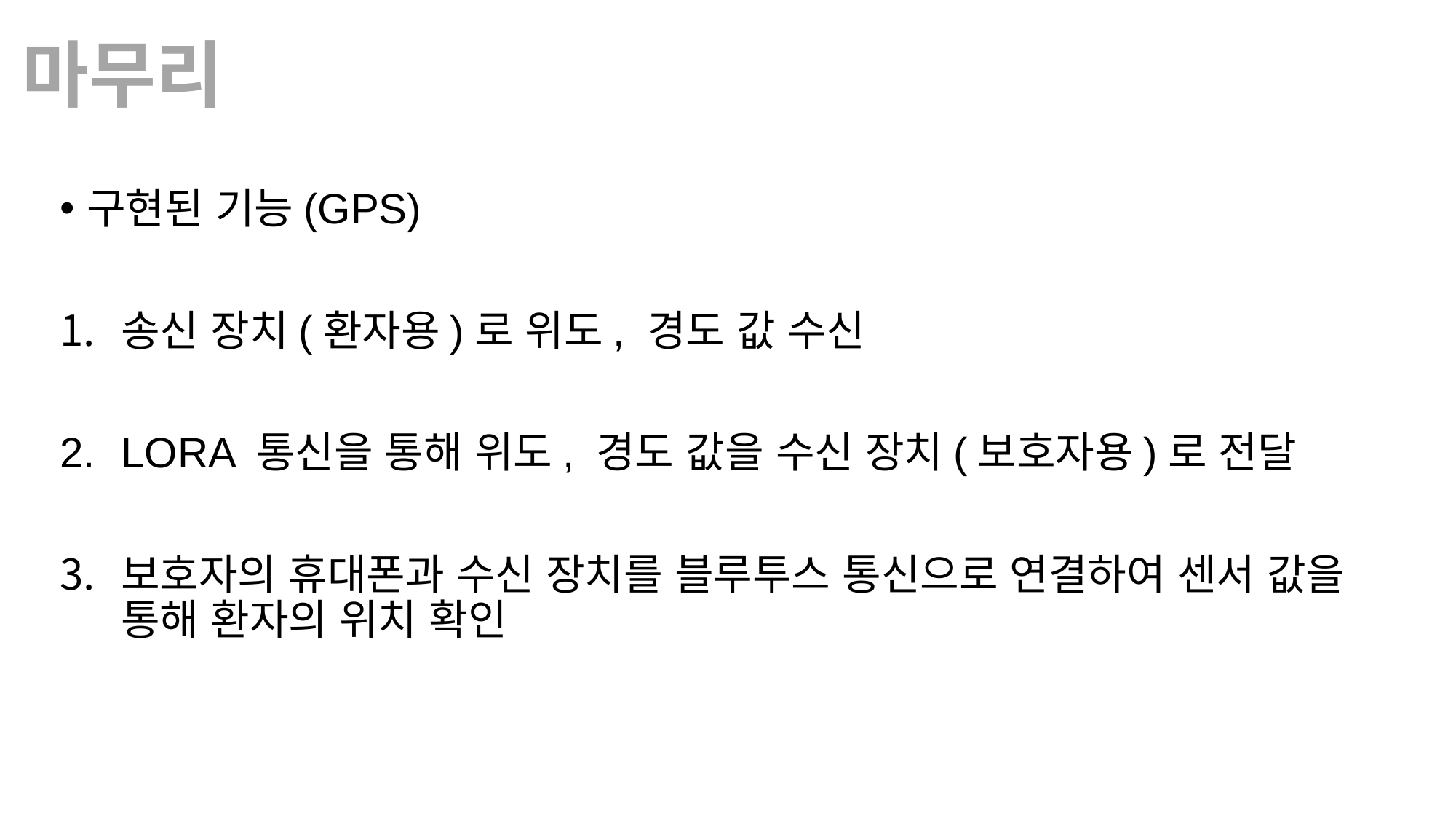

마무리
구현된 기능(GPS)

송신 장치(환자용)로 위도, 경도 값 수신

LORA 통신을 통해 위도, 경도 값을 수신 장치(보호자용)로 전달

보호자의 휴대폰과 수신 장치를 블루투스 통신으로 연결하여 센서 값을 통해 환자의 위치 확인